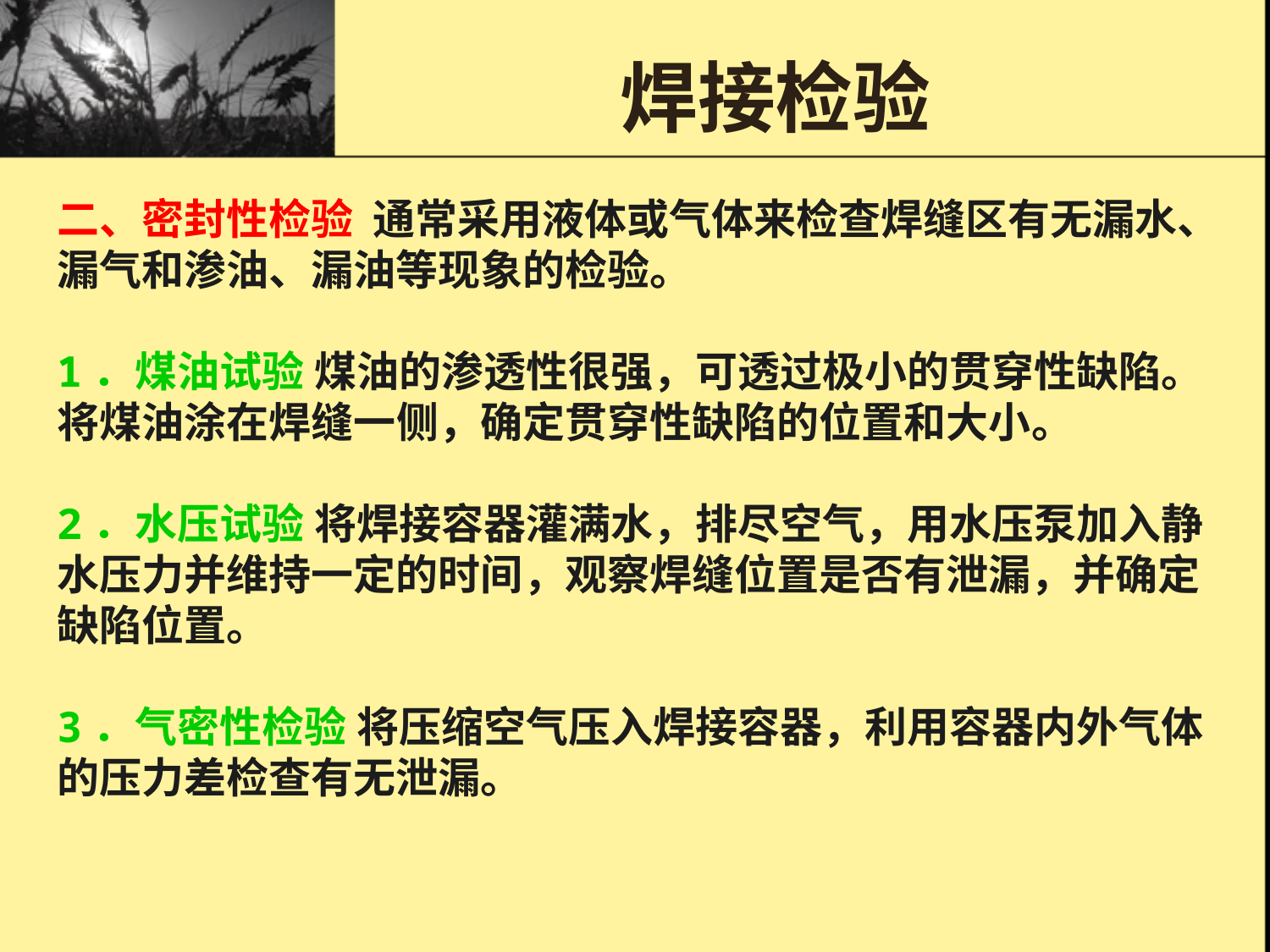

# 焊接检验
二、密封性检验  通常采用液体或气体来检查焊缝区有无漏水、漏气和渗油、漏油等现象的检验。

1．煤油试验 煤油的渗透性很强，可透过极小的贯穿性缺陷。将煤油涂在焊缝一侧，确定贯穿性缺陷的位置和大小。

2．水压试验 将焊接容器灌满水，排尽空气，用水压泵加入静水压力并维持一定的时间，观察焊缝位置是否有泄漏，并确定缺陷位置。

3．气密性检验 将压缩空气压入焊接容器，利用容器内外气体的压力差检查有无泄漏。